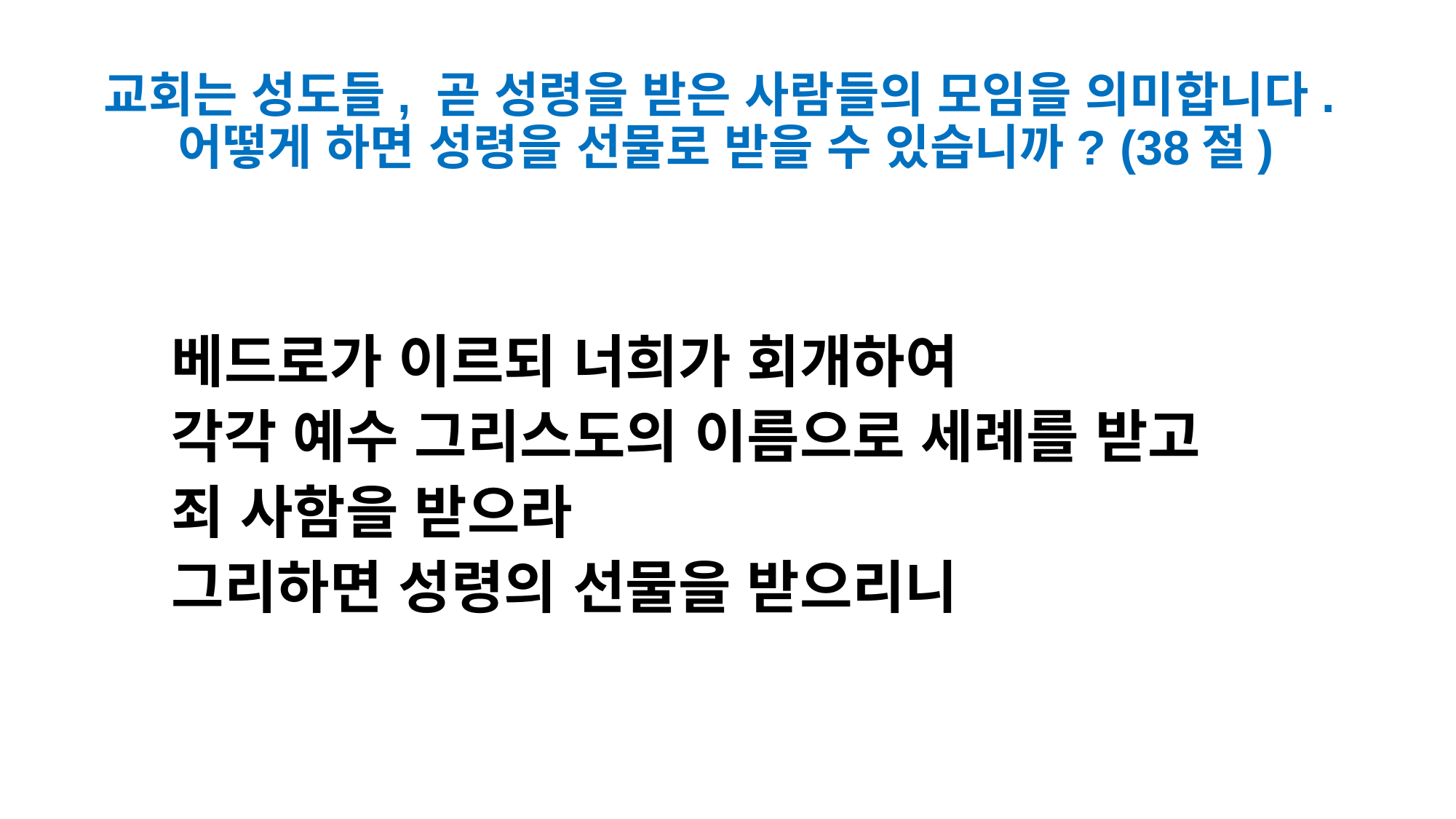

# 교회는 성도들, 곧 성령을 받은 사람들의 모임을 의미합니다. 어떻게 하면 성령을 선물로 받을 수 있습니까? (38절)
베드로가 이르되 너희가 회개하여
각각 예수 그리스도의 이름으로 세례를 받고
죄 사함을 받으라
그리하면 성령의 선물을 받으리니